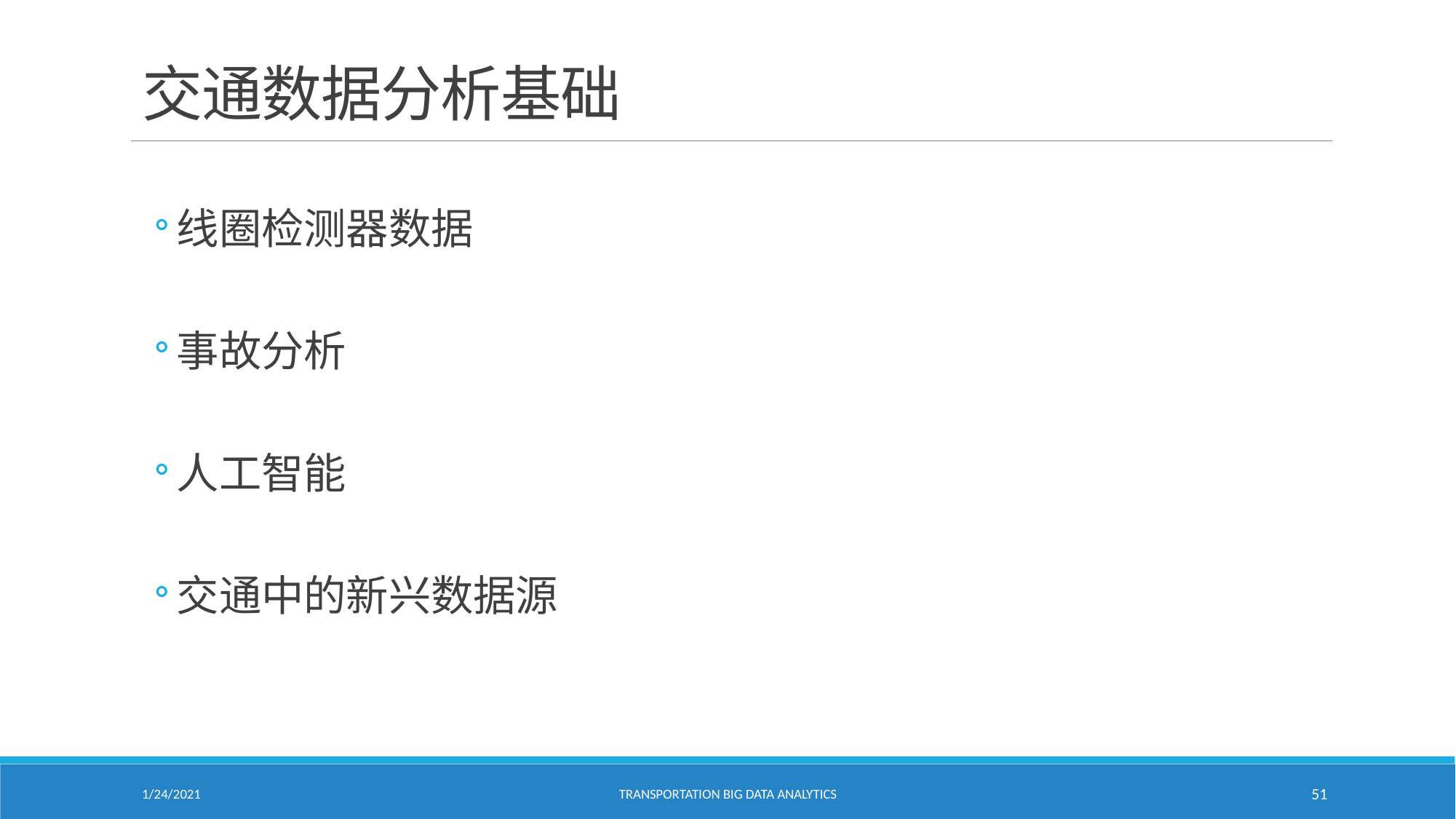

# 交通数据分析基础

线圈检测器数据

事故分析

人工智能

交通中的新兴数据源
1/24/2021
Transportation Big Data Analytics
51